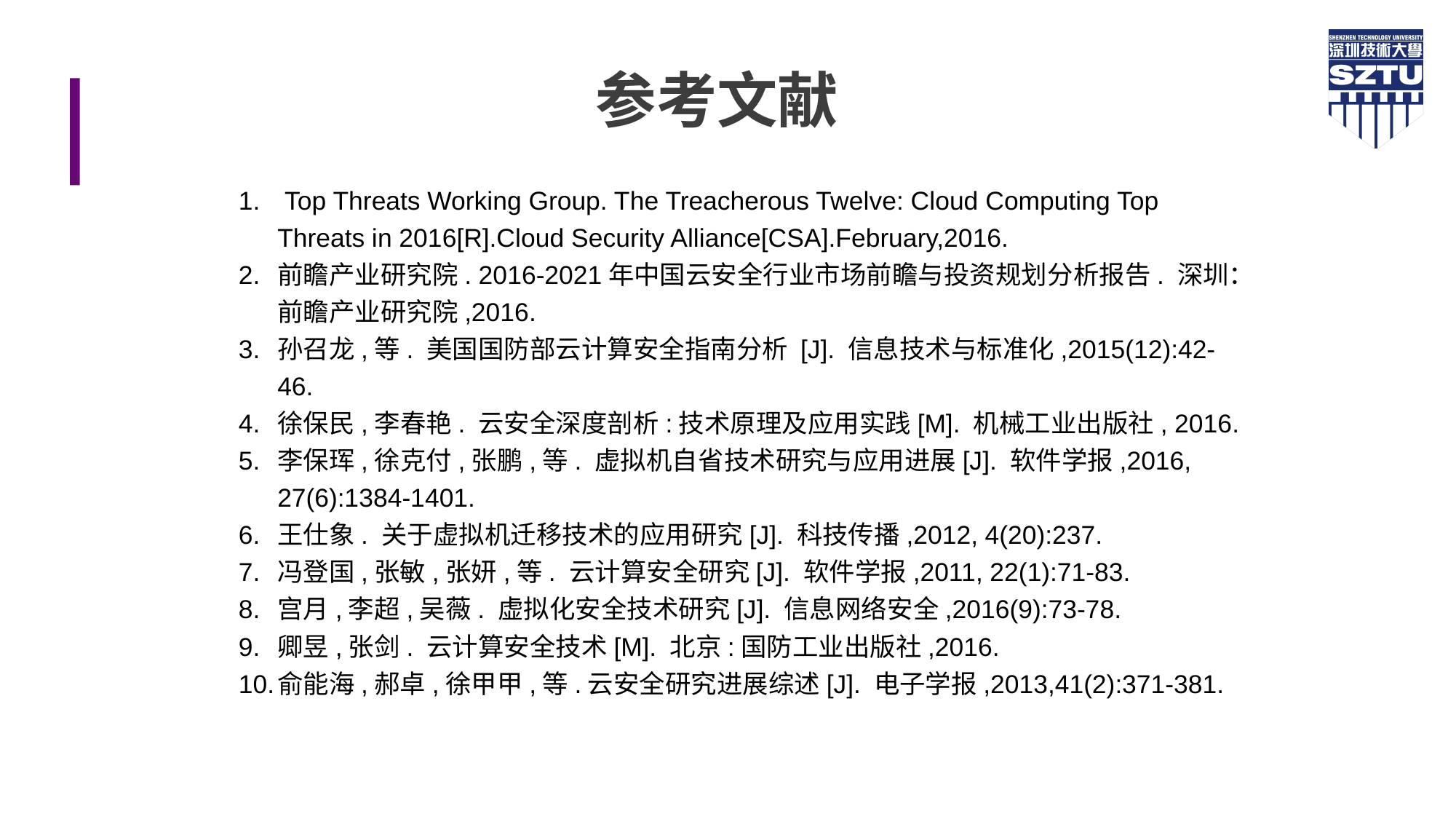

参考文献
 Top Threats Working Group. The Treacherous Twelve: Cloud Computing Top Threats in 2016[R].Cloud Security Alliance[CSA].February,2016.
前瞻产业研究院. 2016-2021年中国云安全行业市场前瞻与投资规划分析报告. 深圳：前瞻产业研究院,2016.
孙召龙,等. 美国国防部云计算安全指南分析 [J]. 信息技术与标准化,2015(12):42-46.
徐保民,李春艳. 云安全深度剖析:技术原理及应用实践[M]. 机械工业出版社, 2016.
李保珲,徐克付,张鹏,等. 虚拟机自省技术研究与应用进展[J]. 软件学报,2016, 27(6):1384-1401.
王仕象. 关于虚拟机迁移技术的应用研究[J]. 科技传播,2012, 4(20):237.
冯登国,张敏,张妍,等. 云计算安全研究[J]. 软件学报,2011, 22(1):71-83.
宫月,李超,吴薇. 虚拟化安全技术研究[J]. 信息网络安全,2016(9):73-78.
卿昱,张剑. 云计算安全技术[M]. 北京:国防工业出版社,2016.
俞能海,郝卓,徐甲甲,等.云安全研究进展综述[J]. 电子学报,2013,41(2):371-381.